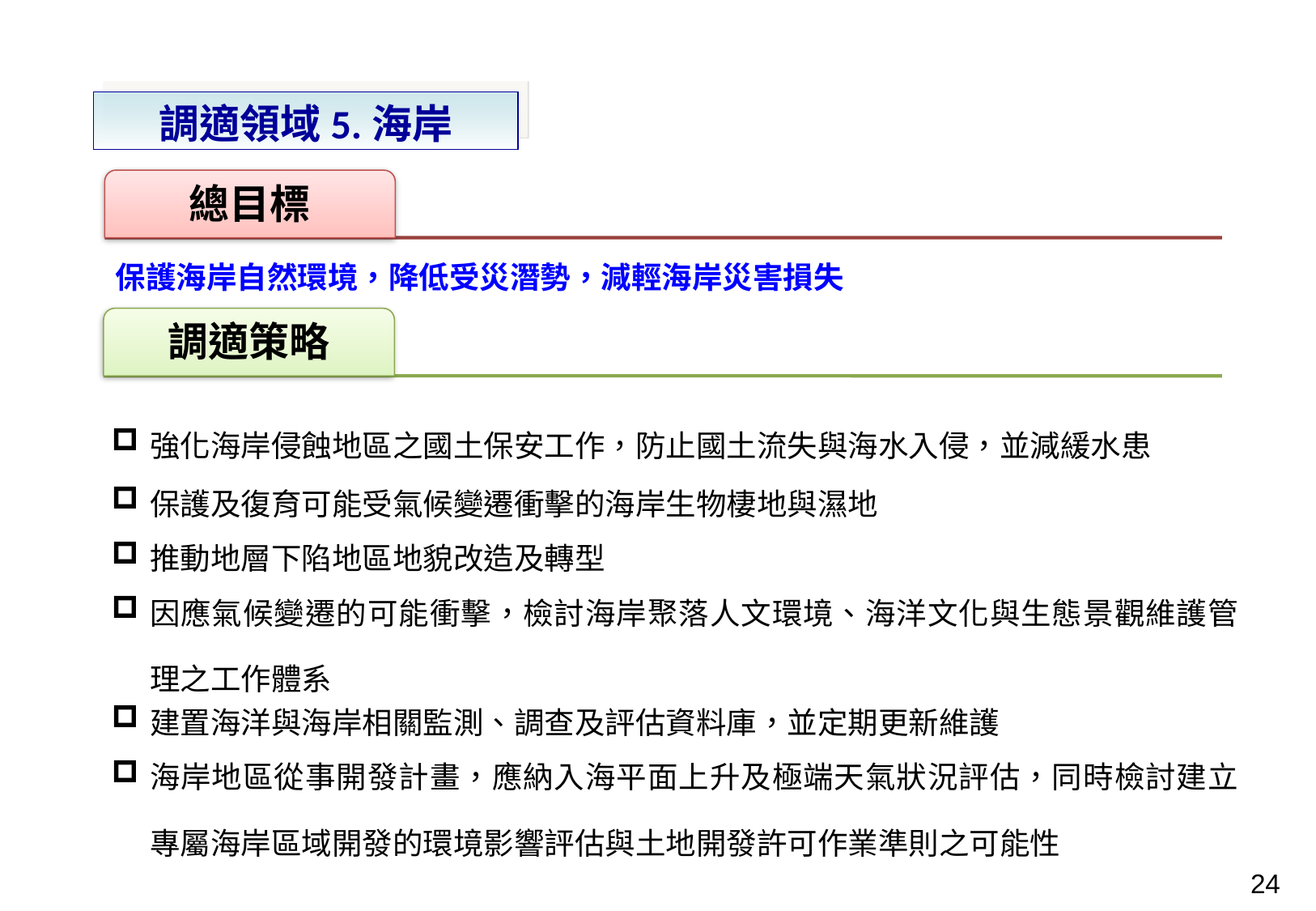

調適領域5.海岸
總目標
調適策略
保護海岸自然環境，降低受災潛勢，減輕海岸災害損失
| 強化海岸侵蝕地區之國土保安工作，防止國土流失與海水入侵，並減緩水患 |
| --- |
| 保護及復育可能受氣候變遷衝擊的海岸生物棲地與濕地 |
| 推動地層下陷地區地貌改造及轉型 |
| 因應氣候變遷的可能衝擊，檢討海岸聚落人文環境、海洋文化與生態景觀維護管理之工作體系 |
| 建置海洋與海岸相關監測、調查及評估資料庫，並定期更新維護 |
| 海岸地區從事開發計畫，應納入海平面上升及極端天氣狀況評估，同時檢討建立專屬海岸區域開發的環境影響評估與土地開發許可作業準則之可能性 |